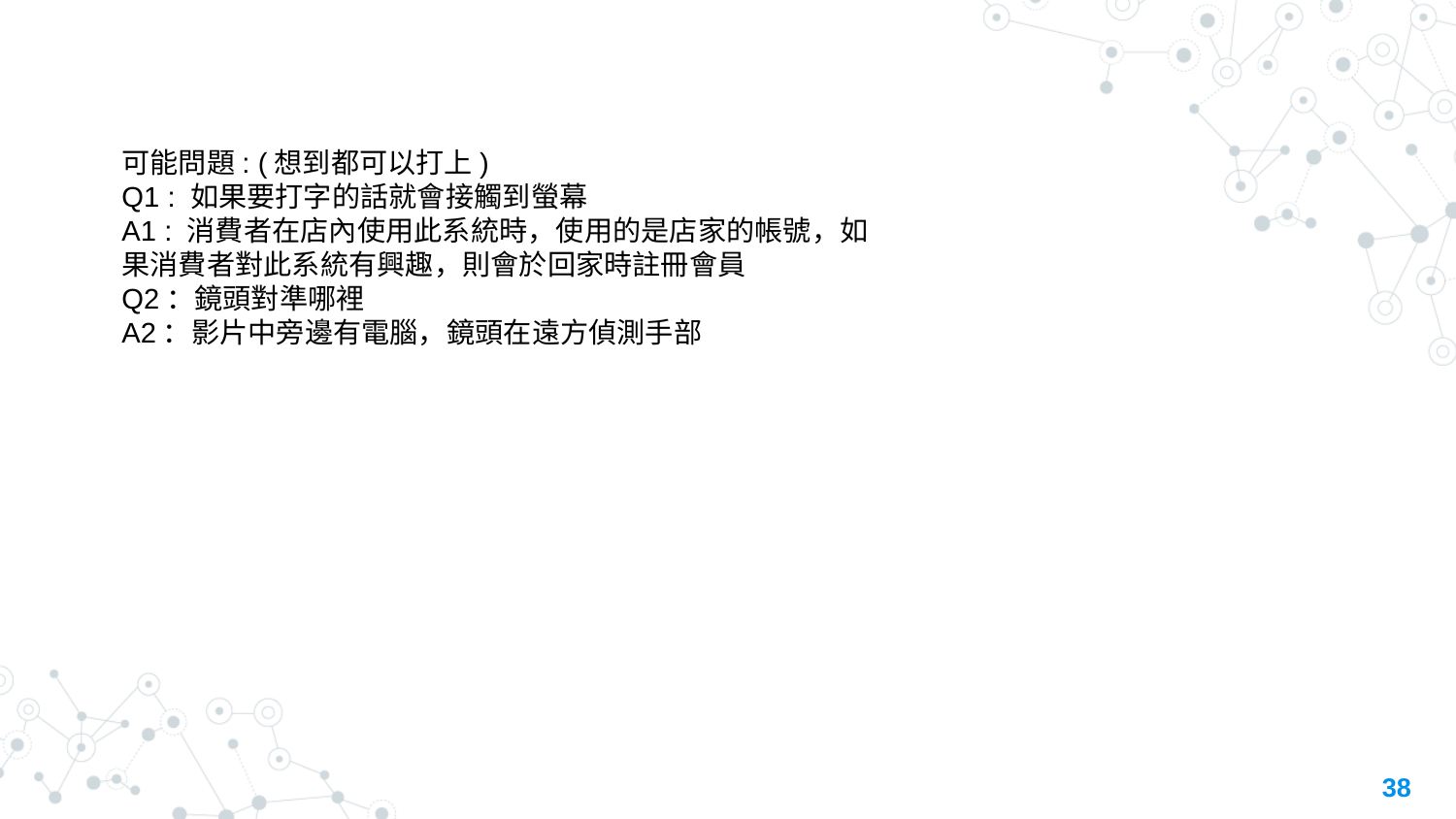

可能問題: (想到都可以打上)
Q1 : 如果要打字的話就會接觸到螢幕
A1 : 消費者在店內使用此系統時，使用的是店家的帳號，如果消費者對此系統有興趣，則會於回家時註冊會員
Q2：鏡頭對準哪裡
A2：影片中旁邊有電腦，鏡頭在遠方偵測手部

38